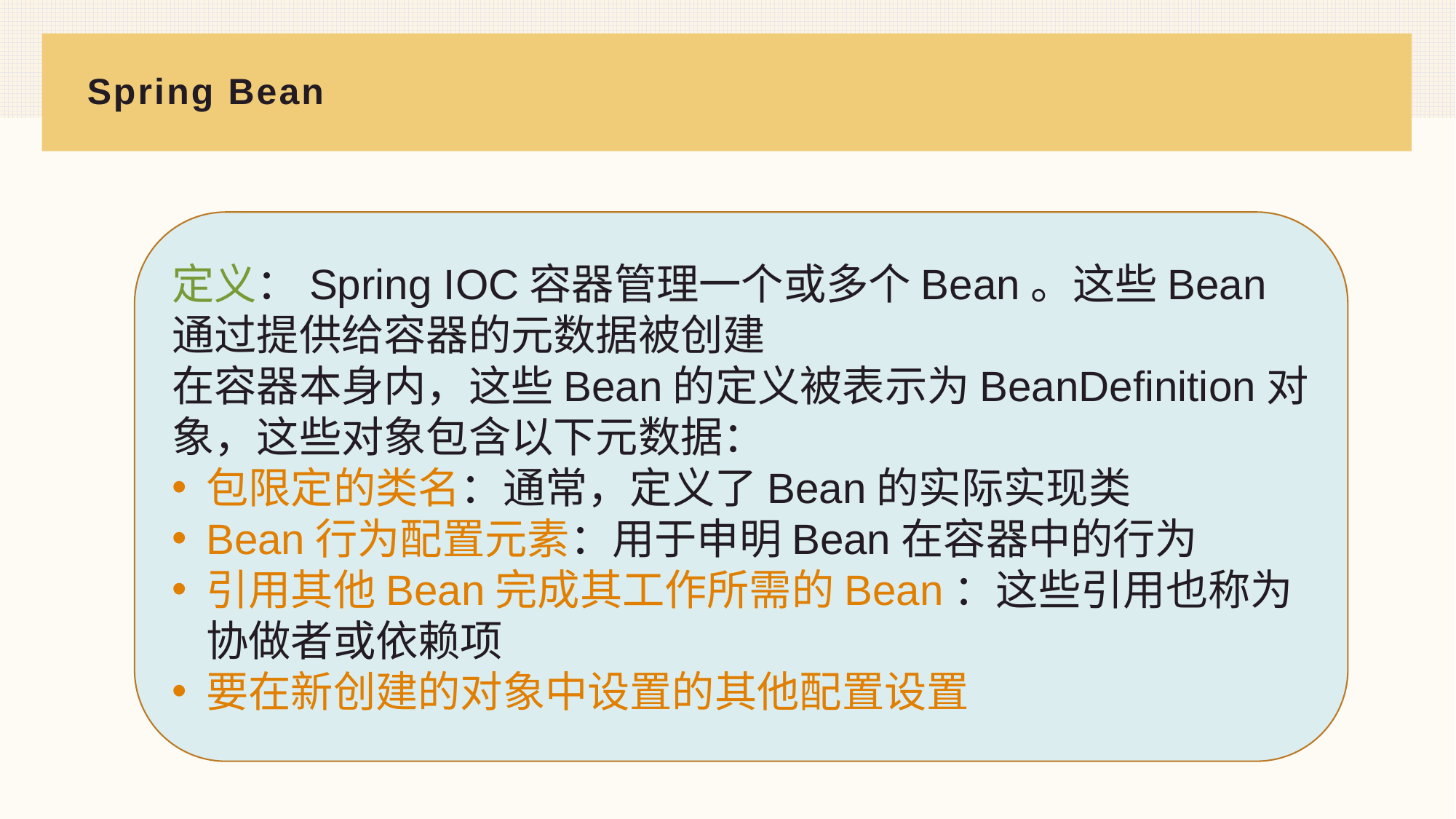

# Spring Bean
定义：Spring IOC容器管理一个或多个Bean。这些Bean通过提供给容器的元数据被创建
在容器本身内，这些Bean的定义被表示为BeanDefinition对象，这些对象包含以下元数据：
包限定的类名：通常，定义了Bean的实际实现类
Bean行为配置元素：用于申明Bean在容器中的行为
引用其他Bean完成其工作所需的Bean：这些引用也称为协做者或依赖项
要在新创建的对象中设置的其他配置设置